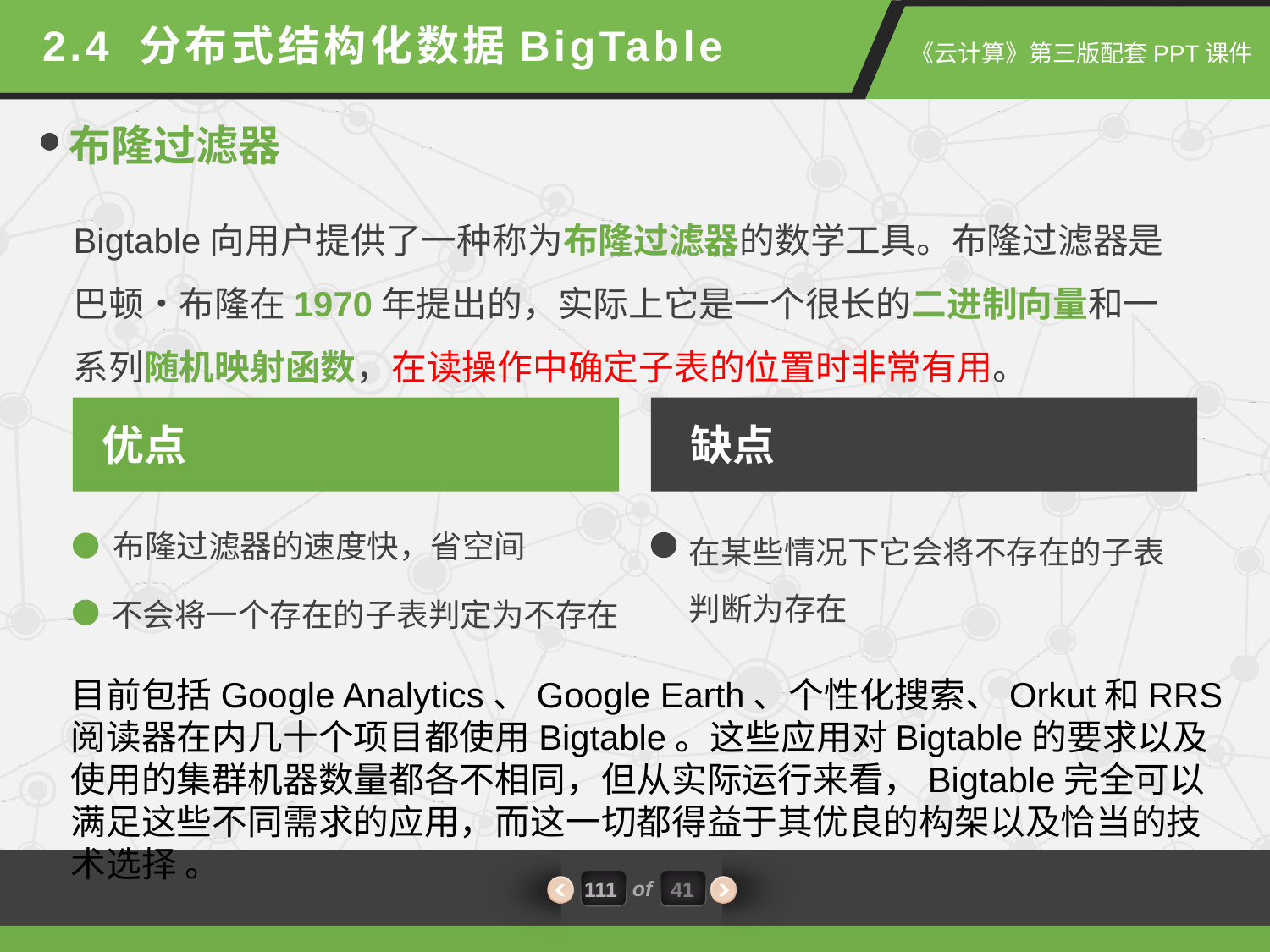

2.4 分布式结构化数据BigTable
布隆过滤器

Bigtable向用户提供了一种称为布隆过滤器的数学工具。布隆过滤器是巴顿•布隆在1970年提出的，实际上它是一个很长的二进制向量和一系列随机映射函数，在读操作中确定子表的位置时非常有用。

优点
缺点
在某些情况下它会将不存在的子表判断为存在
布隆过滤器的速度快，省空间

不会将一个存在的子表判定为不存在

目前包括Google Analytics、Google Earth、个性化搜索、Orkut和RRS阅读器在内几十个项目都使用Bigtable。这些应用对Bigtable的要求以及使用的集群机器数量都各不相同，但从实际运行来看，Bigtable完全可以满足这些不同需求的应用，而这一切都得益于其优良的构架以及恰当的技术选择 。
111